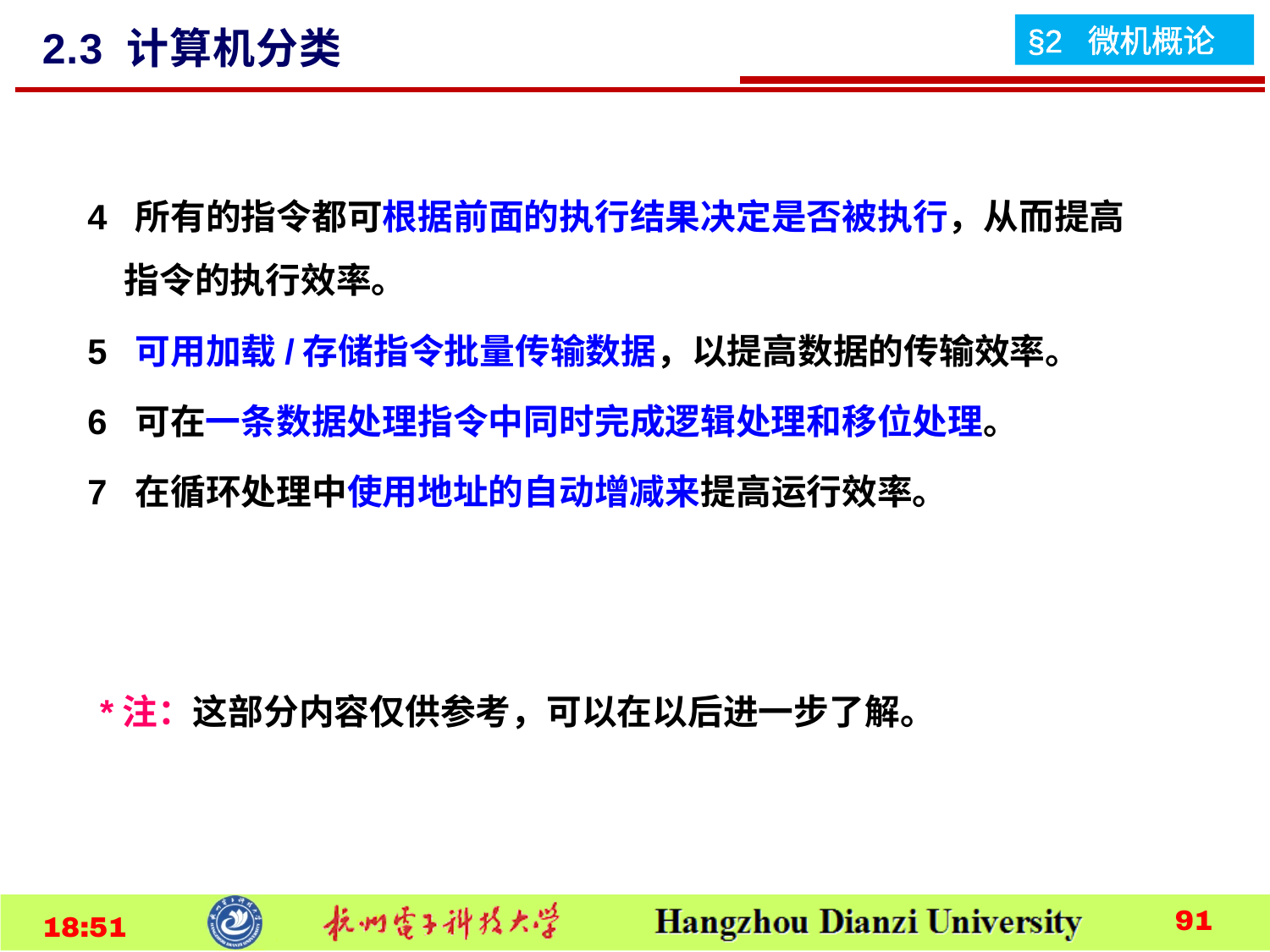

2.3 计算机分类
4  所有的指令都可根据前面的执行结果决定是否被执行，从而提高指令的执行效率。
5  可用加载/存储指令批量传输数据，以提高数据的传输效率。
6  可在一条数据处理指令中同时完成逻辑处理和移位处理。
7  在循环处理中使用地址的自动增减来提高运行效率。
*注：这部分内容仅供参考，可以在以后进一步了解。